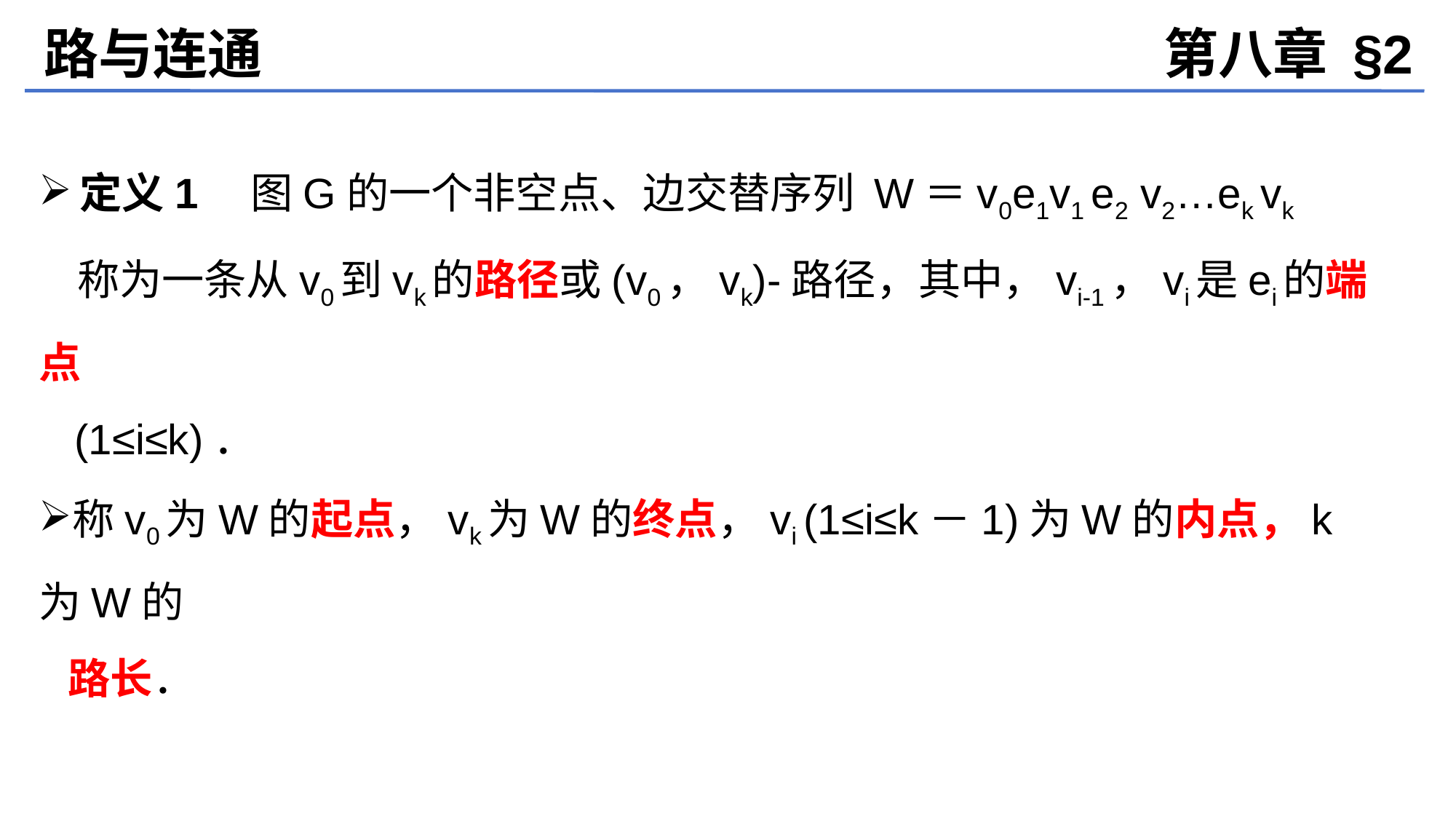

路与连通
第八章 §2
定义1　图G的一个非空点、边交替序列 W＝v0e1v1 e2 v2…ek vk
   称为一条从v0到vk的路径或(v0，vk)-路径，其中，vi-1，vi是ei的端点
   (1≤i≤k)．
称v0为W的起点，vk为W的终点，vi (1≤i≤k－1)为W的内点，k为W的
  路长．